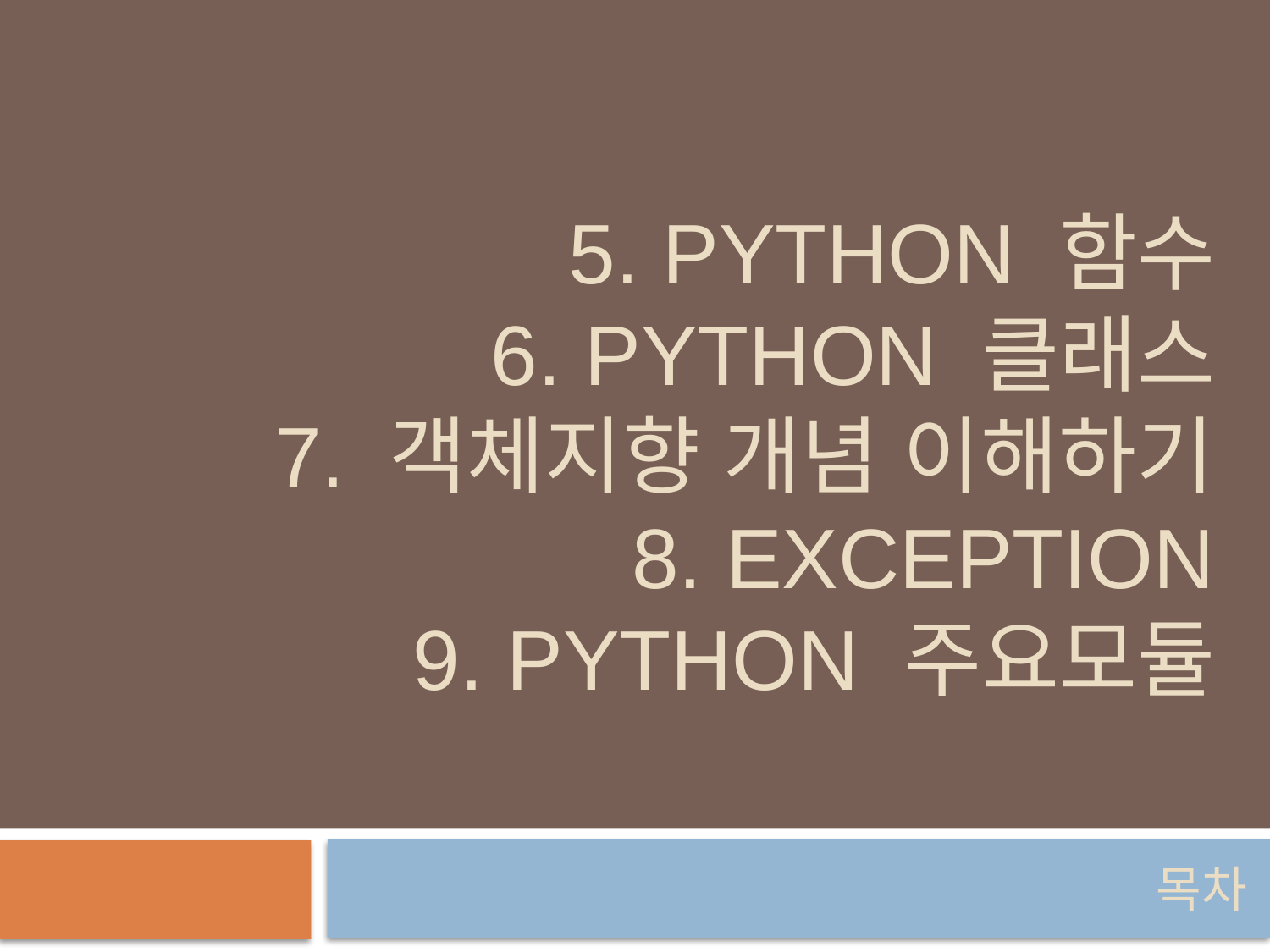

# 5. Python 함수 6. Python 클래스 7. 객체지향 개념 이해하기 8. Exception 9. Python 주요모듈
목차